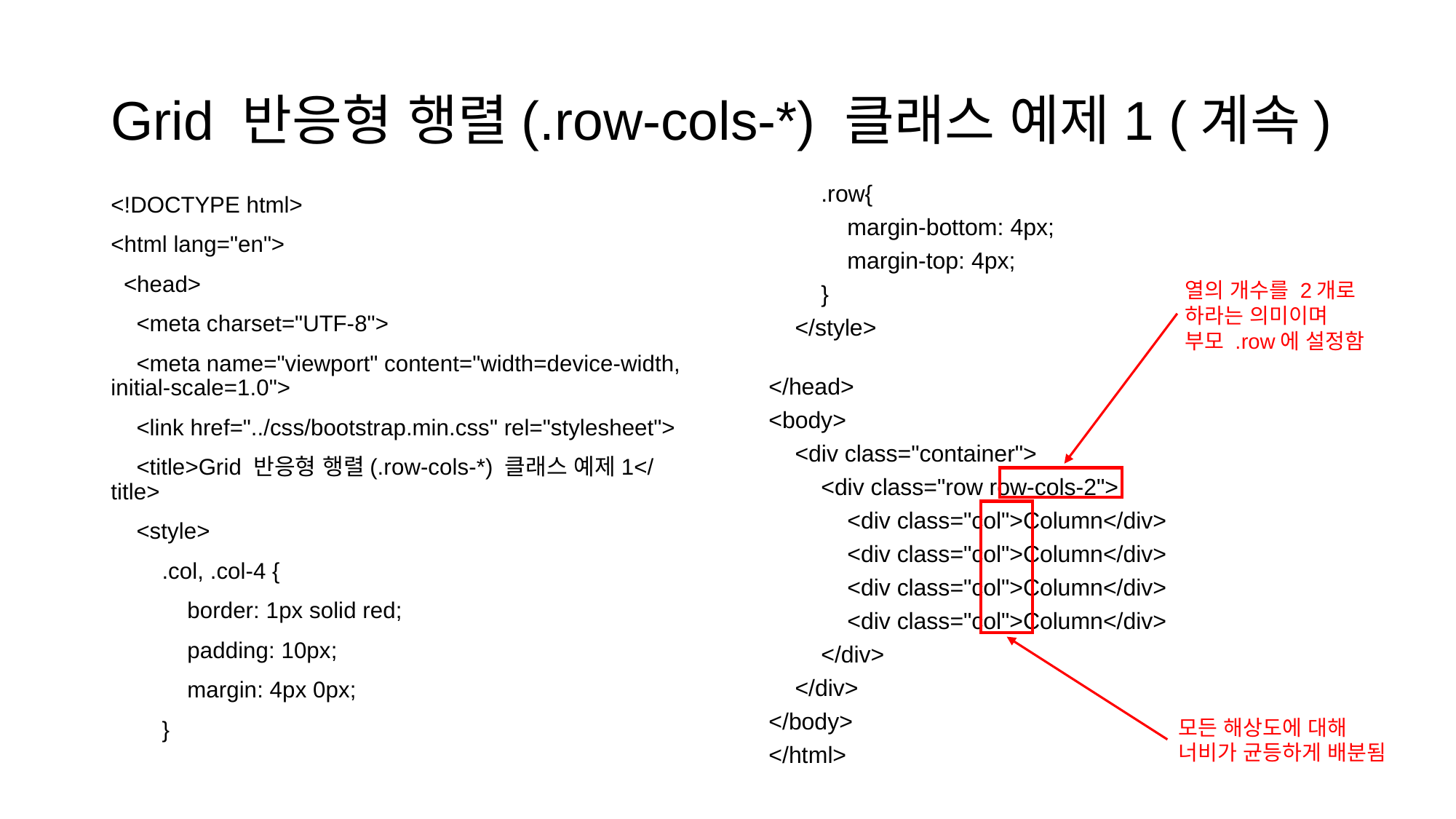

# Grid 반응형 행렬(.row-cols-*) 클래스 예제1 (계속)
        .row{
            margin-bottom: 4px;
            margin-top: 4px;
        }
    </style>
</head>
<body>
    <div class="container">
        <div class="row row-cols-2">
            <div class="col">Column</div>
            <div class="col">Column</div>
            <div class="col">Column</div>
            <div class="col">Column</div>
        </div>
    </div>
</body>
</html>
<!DOCTYPE html>
<html lang="en">
  <head>
    <meta charset="UTF-8">
    <meta name="viewport" content="width=device-width, initial-scale=1.0">
    <link href="../css/bootstrap.min.css" rel="stylesheet">
    <title>Grid 반응형 행렬(.row-cols-*) 클래스 예제1</title>
    <style>
        .col, .col-4 {
            border: 1px solid red;
            padding: 10px;
            margin: 4px 0px;
        }

열의 개수를 2개로
하라는 의미이며
부모 .row에 설정함

모든 해상도에 대해
너비가 균등하게 배분됨